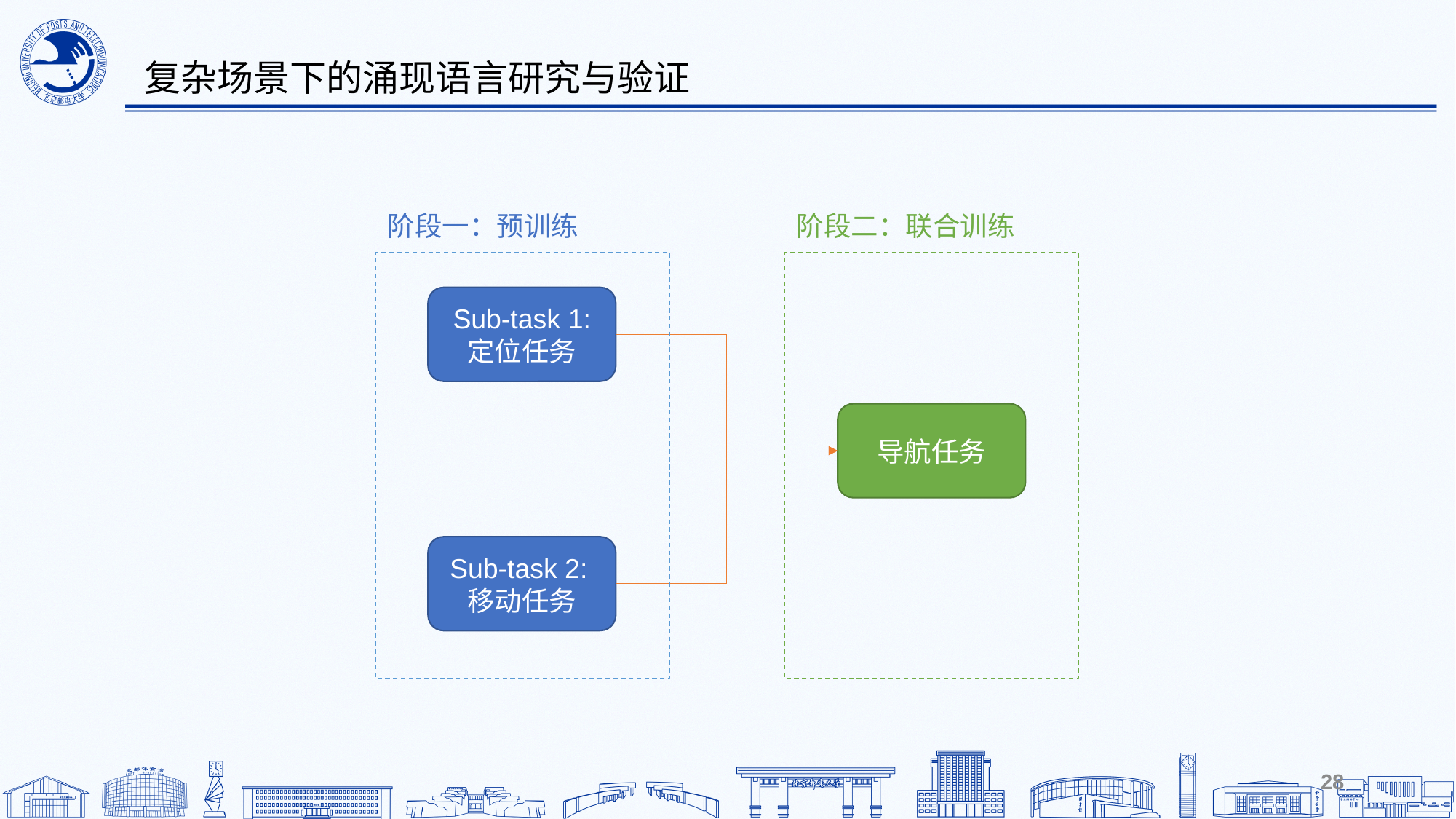

复杂场景下的涌现语言研究与验证
阶段一：预训练
阶段二：联合训练

Sub-task 1:
定位任务
导航任务
Sub-task 2:移动任务
28